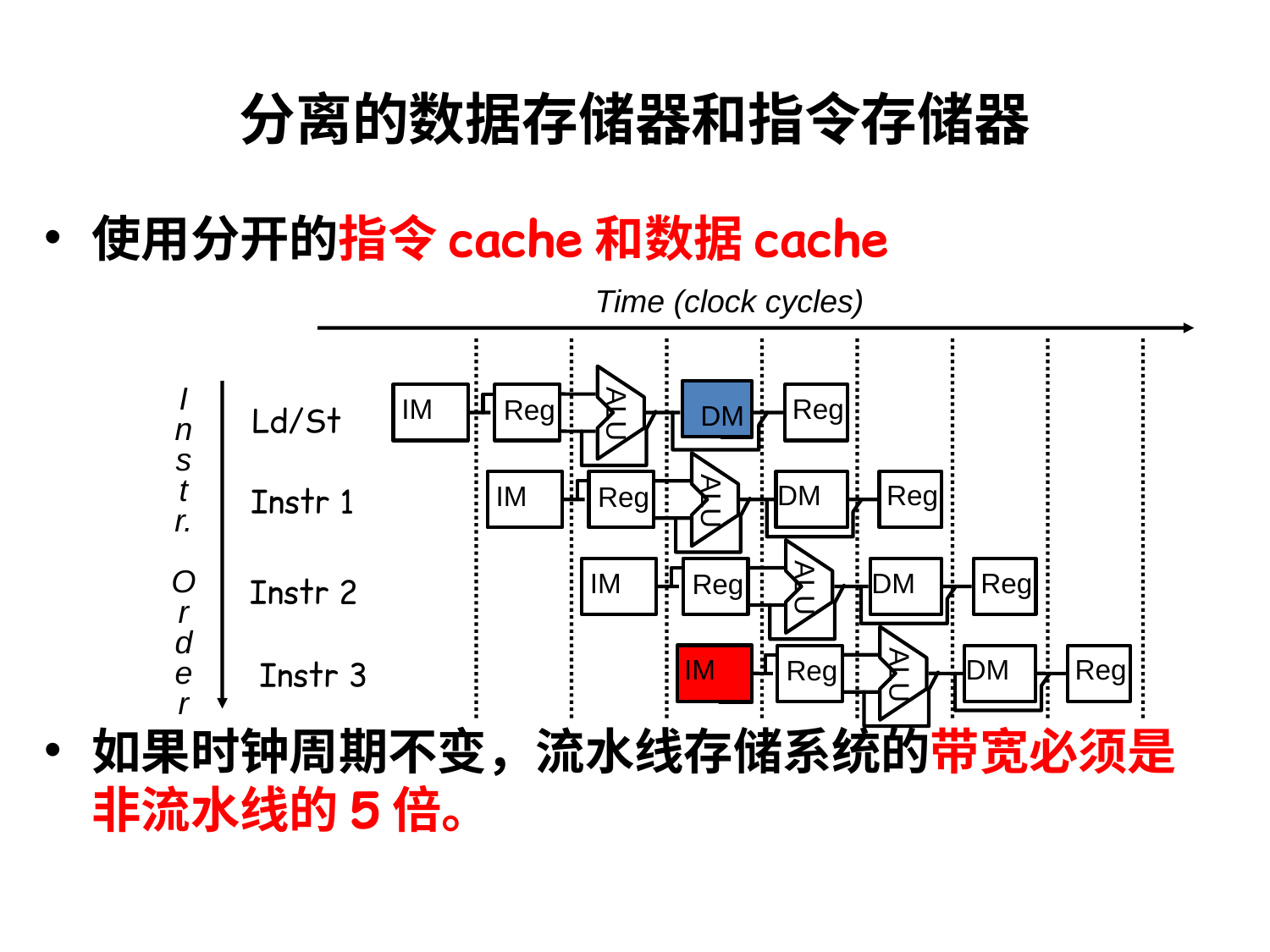

# 分离的数据存储器和指令存储器
使用分开的指令cache和数据cache

如果时钟周期不变，流水线存储系统的带宽必须是非流水线的5倍。
Time (clock cycles)

ALU
I
n
s
t
r.

O
r
d
e
r

IM

Reg
Reg
DM

Ld/St

ALU

IM

DM

Reg

Reg

Instr 1

ALU

IM

DM
Reg
Reg

Instr 2

ALU

IM
DM
Reg
Reg
Instr 3

78